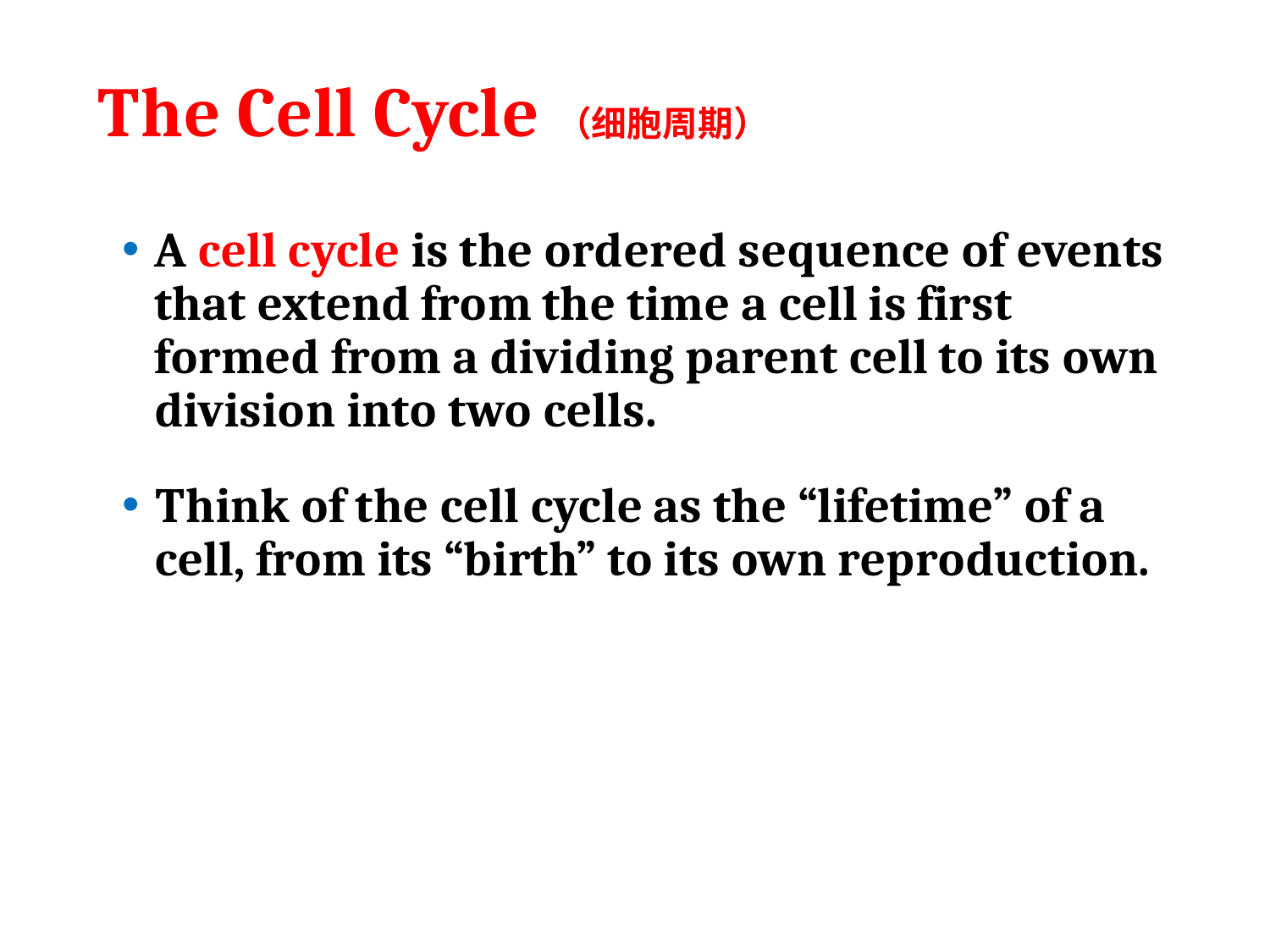

# The Cell Cycle（细胞周期）
A cell cycle is the ordered sequence of events that extend from the time a cell is first formed from a dividing parent cell to its own division into two cells.
Think of the cell cycle as the “lifetime” of a cell, from its “birth” to its own reproduction.